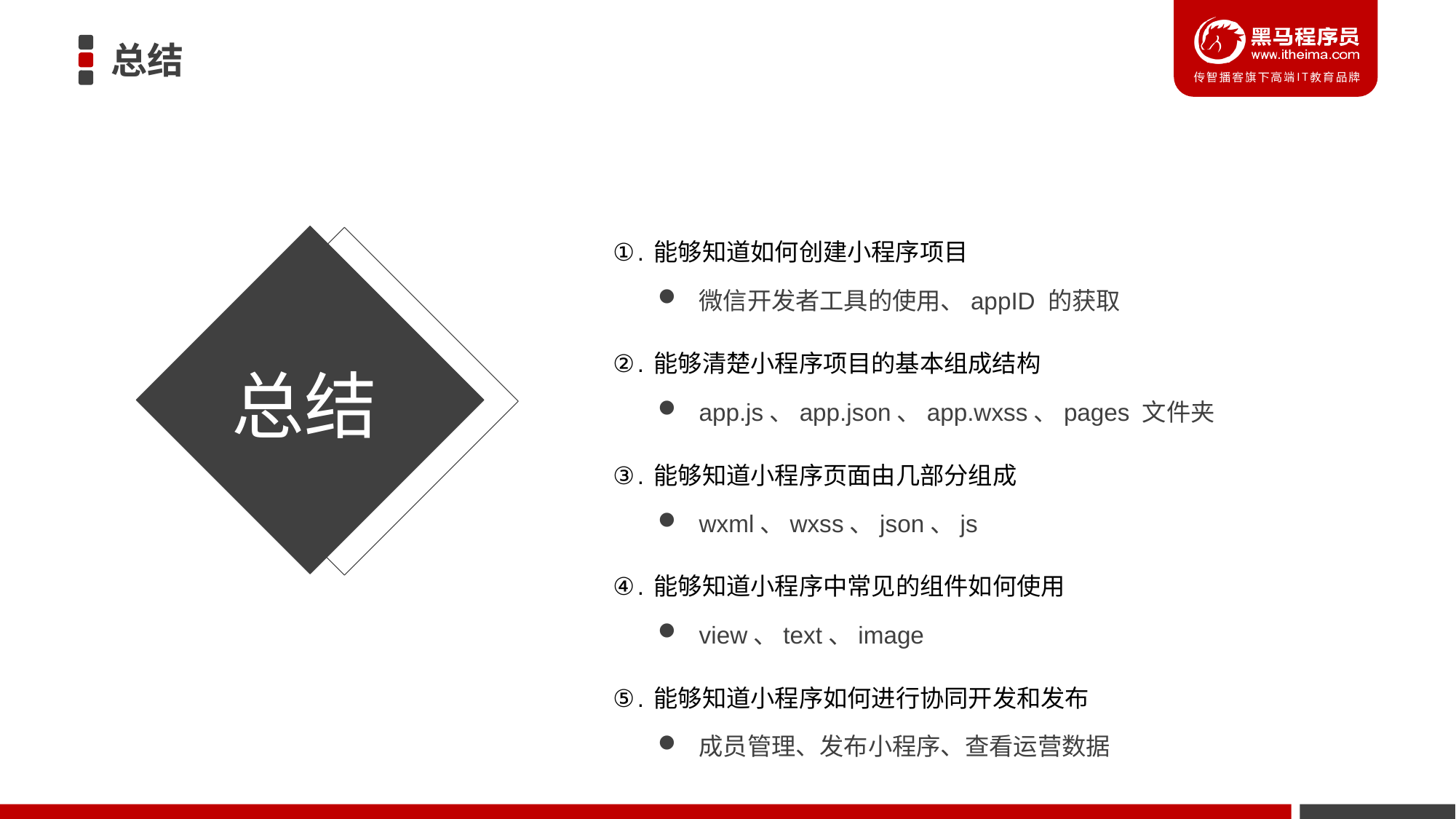

# 总结
能够知道如何创建小程序项目
微信开发者工具的使用、appID 的获取
能够清楚小程序项目的基本组成结构
app.js、app.json、app.wxss、pages 文件夹
能够知道小程序页面由几部分组成
wxml、wxss、json、js
能够知道小程序中常见的组件如何使用
view、text、image
能够知道小程序如何进行协同开发和发布
成员管理、发布小程序、查看运营数据